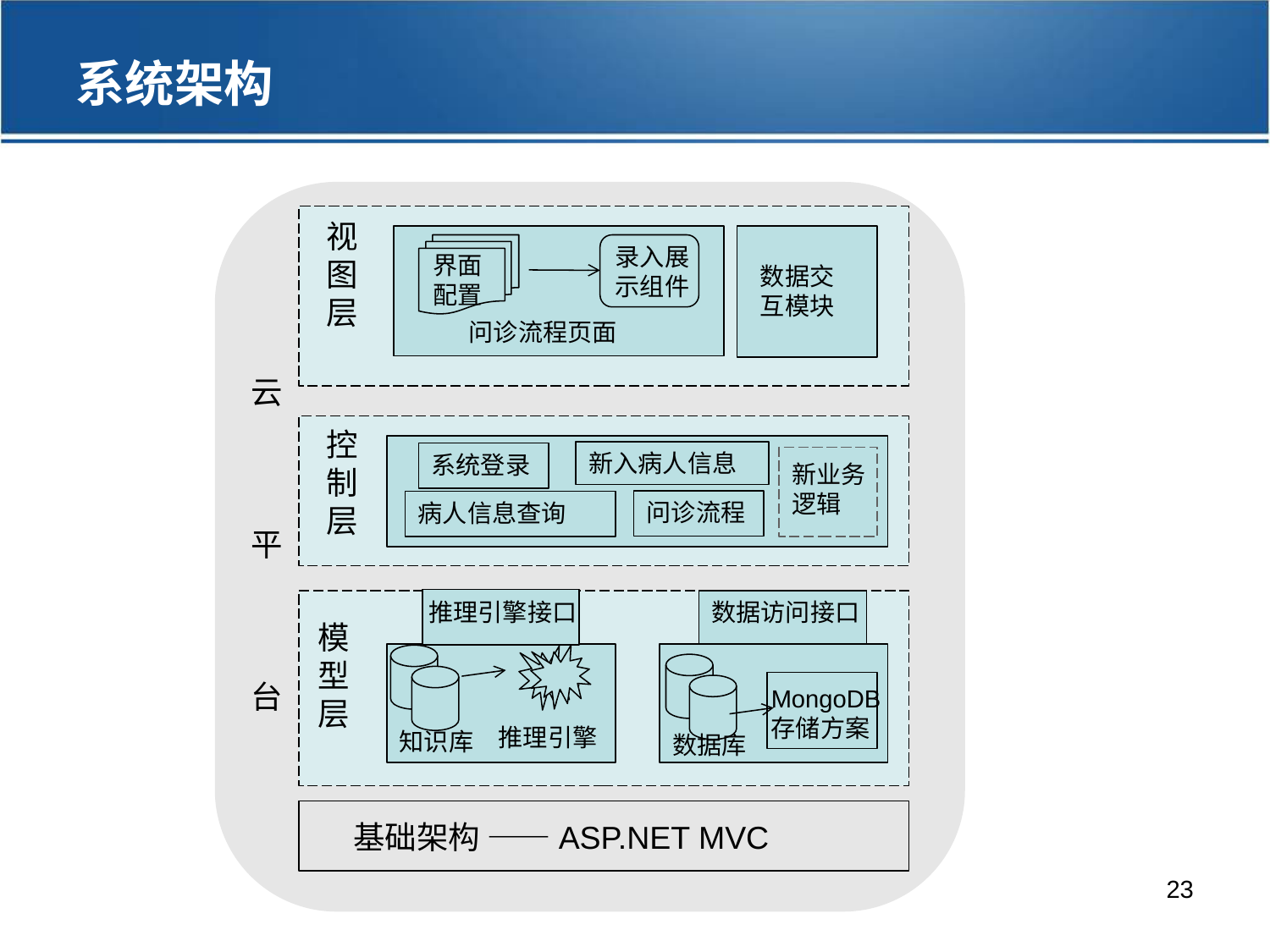

系统架构

视图层

录入展示组件
界面配置
数据交互模块
问诊流程页面
云

平

台

控制层

新入病人信息
系统登录

新业务逻辑
问诊流程
病人信息查询

推理引擎接口

数据访问接口
模型层

MongoDB 存储方案
推理引擎
知识库
数据库

基础架构 ——ASP.NET MVC
23